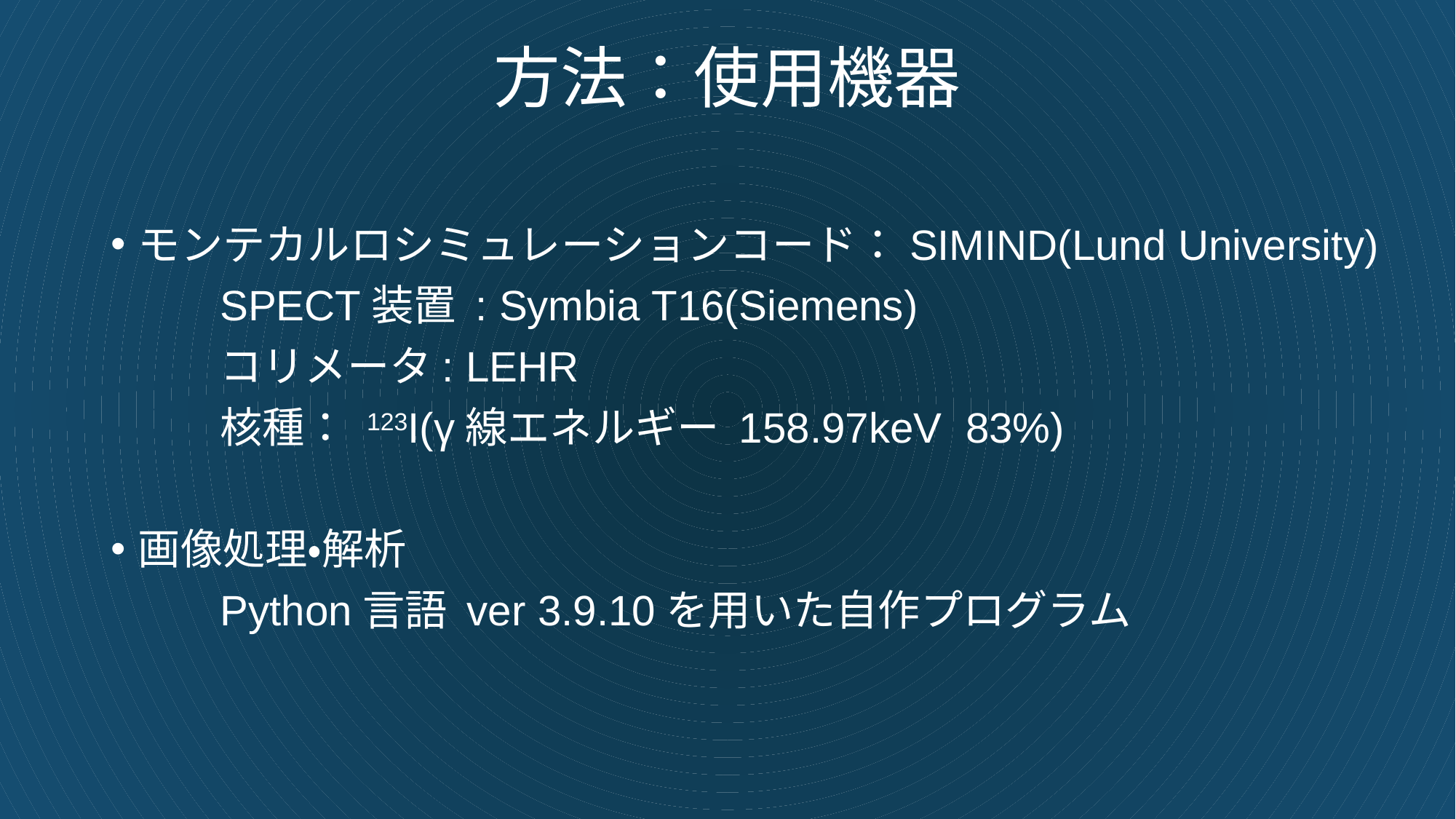

# 方法：使用機器
モンテカルロシミュレーションコード：SIMIND(Lund University)
	SPECT装置 : Symbia T16(Siemens)
	コリメータ: LEHR
	核種： 123I(γ線エネルギー 158.97keV  83%)

画像処理・解析
	Python言語 ver 3.9.10を用いた自作プログラム